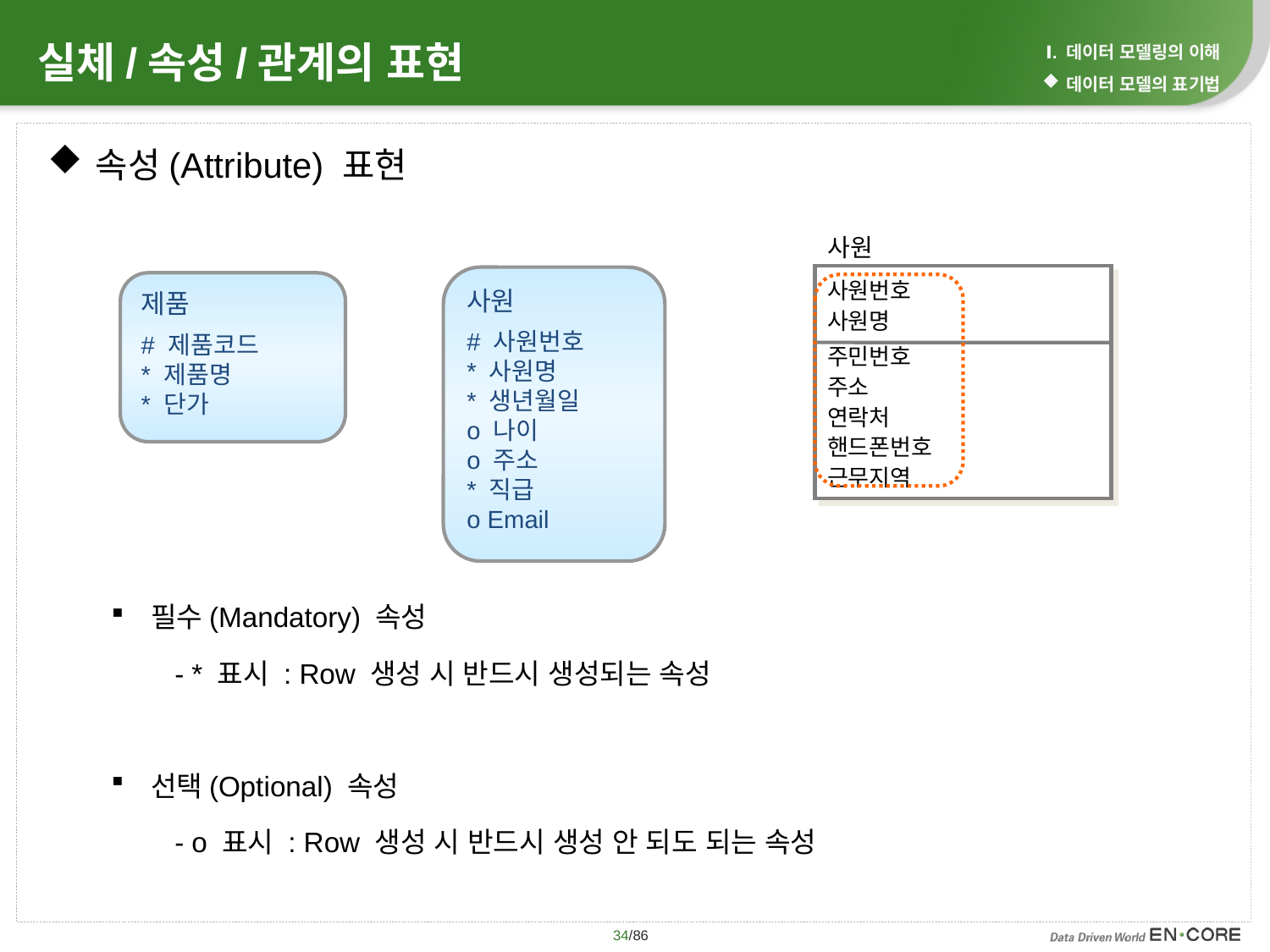

# 실체/속성/관계의 표현
Ⅰ. 데이터 모델링의 이해
데이터 모델의 표기법
속성(Attribute) 표현

필수(Mandatory) 속성
- * 표시 : Row 생성 시 반드시 생성되는 속성

선택(Optional) 속성
- o 표시 : Row 생성 시 반드시 생성 안 되도 되는 속성

사원
사원번호
사원명
주민번호
주소
연락처
핸드폰번호
근무지역

사원

# 사원번호
* 사원명
* 생년월일
o 나이
o 주소
* 직급
o Email

제품

# 제품코드
* 제품명
* 단가